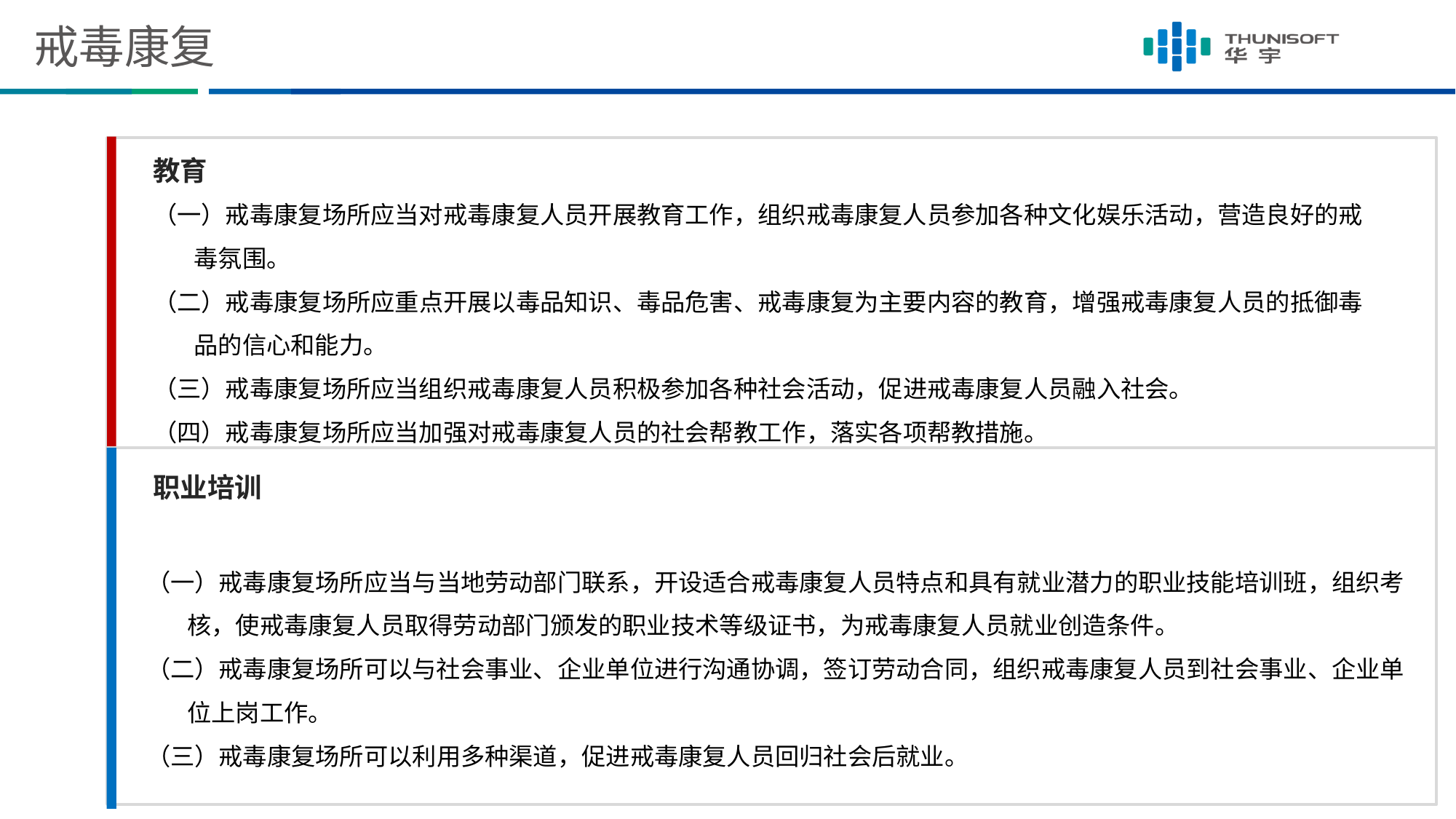

# 戒毒康复

教育
（一）戒毒康复场所应当对戒毒康复人员开展教育工作，组织戒毒康复人员参加各种文化娱乐活动，营造良好的戒毒氛围。
（二）戒毒康复场所应重点开展以毒品知识、毒品危害、戒毒康复为主要内容的教育，增强戒毒康复人员的抵御毒品的信心和能力。
（三）戒毒康复场所应当组织戒毒康复人员积极参加各种社会活动，促进戒毒康复人员融入社会。
（四）戒毒康复场所应当加强对戒毒康复人员的社会帮教工作，落实各项帮教措施。

职业培训
（一）戒毒康复场所应当与当地劳动部门联系，开设适合戒毒康复人员特点和具有就业潜力的职业技能培训班，组织考核，使戒毒康复人员取得劳动部门颁发的职业技术等级证书，为戒毒康复人员就业创造条件。
（二）戒毒康复场所可以与社会事业、企业单位进行沟通协调，签订劳动合同，组织戒毒康复人员到社会事业、企业单位上岗工作。
（三）戒毒康复场所可以利用多种渠道，促进戒毒康复人员回归社会后就业。